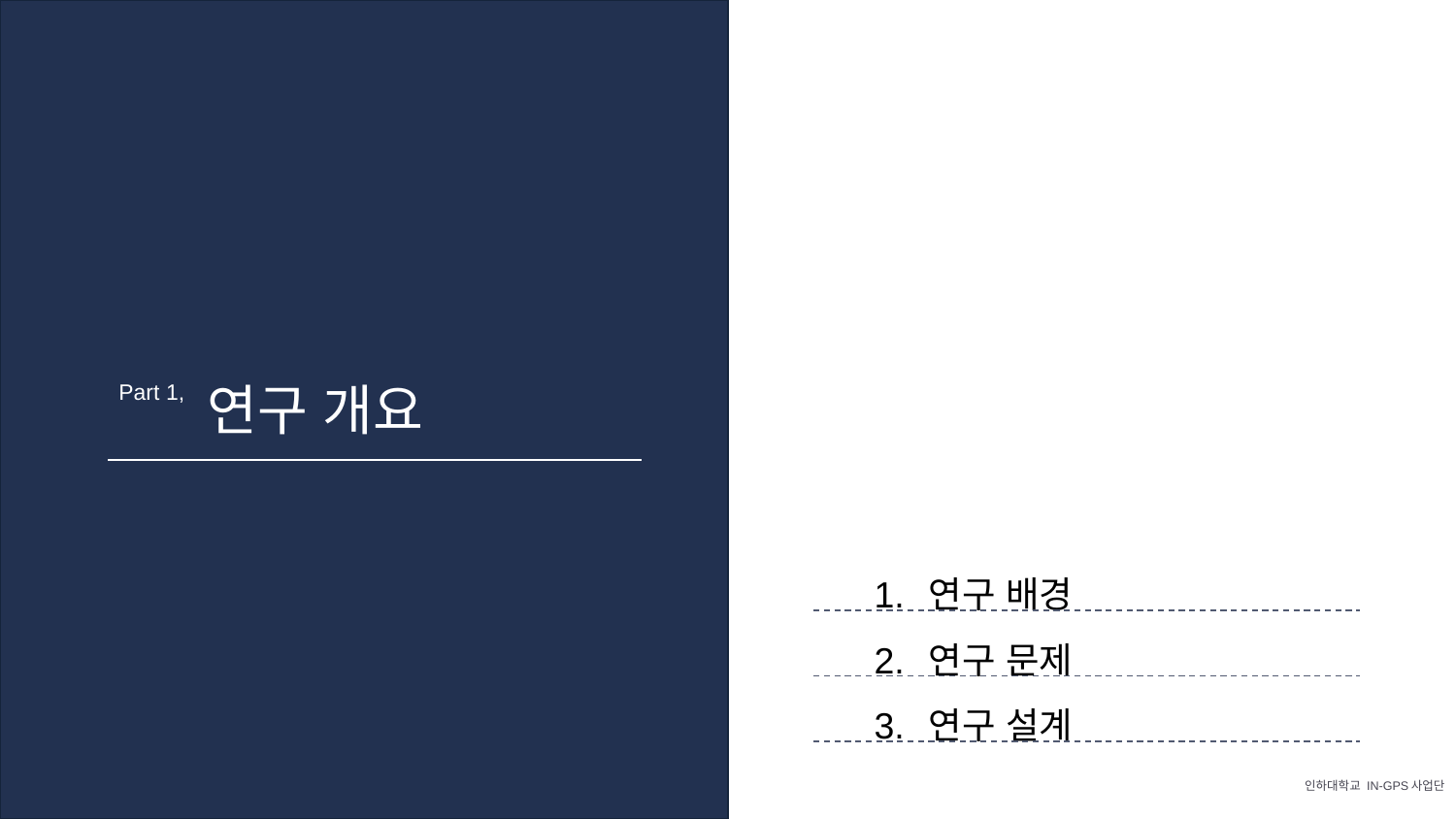

연구 개요
Part 1,
연구 배경
연구 문제
연구 설계